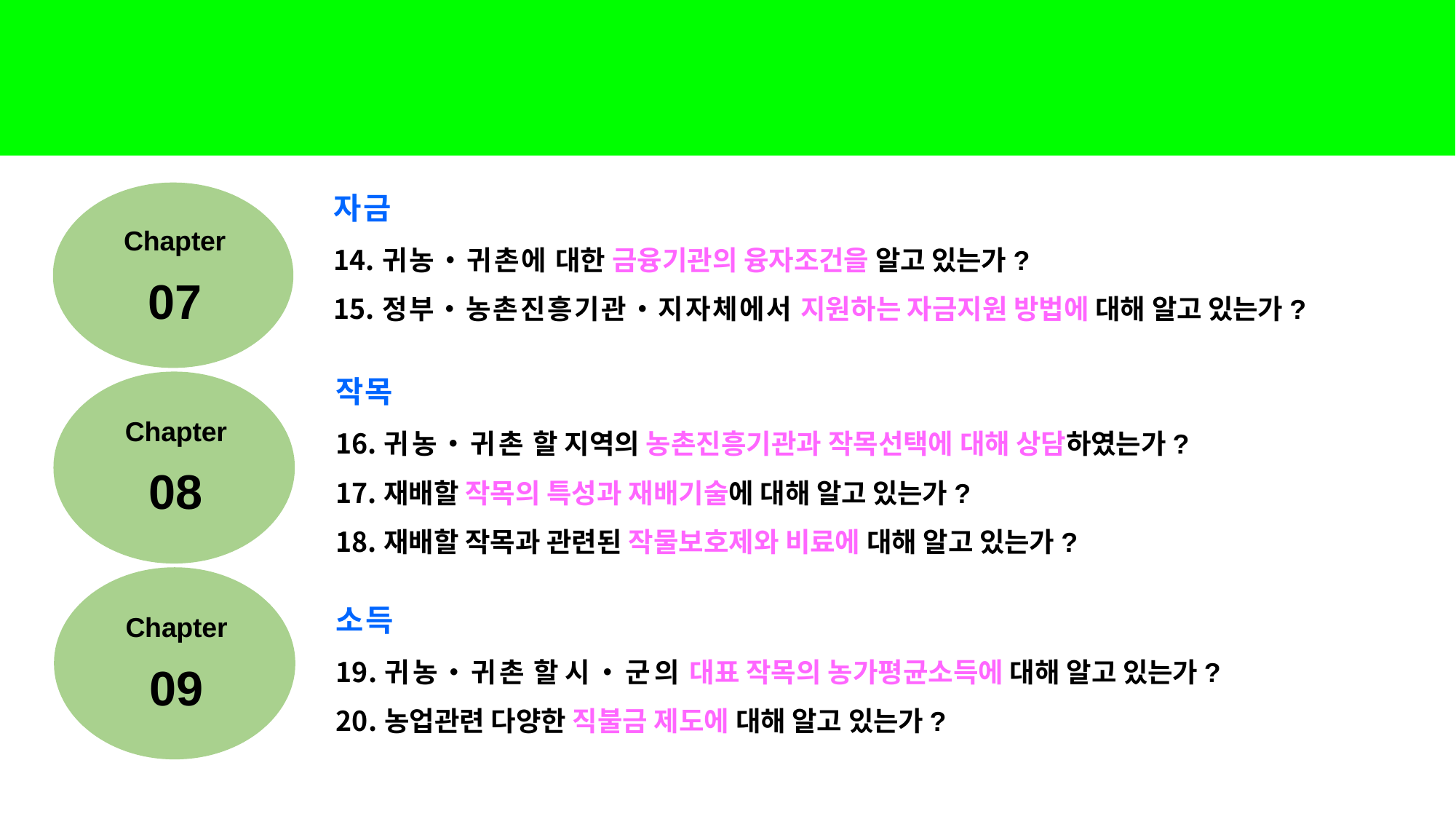

자금
귀농•귀촌에 대한 금융기관의 융자조건을 알고 있는가?
정부•농촌진흥기관•지자체에서 지원하는 자금지원 방법에 대해 알고 있는가?

Chapter
07
작목
귀농•귀촌 할 지역의 농촌진흥기관과 작목선택에 대해 상담하였는가?
재배할 작목의 특성과 재배기술에 대해 알고 있는가?
재배할 작목과 관련된 작물보호제와 비료에 대해 알고 있는가?

Chapter
08

소득
귀농•귀촌 할 시•군의 대표 작목의 농가평균소득에 대해 알고 있는가?
농업관련 다양한 직불금 제도에 대해 알고 있는가?
Chapter
09